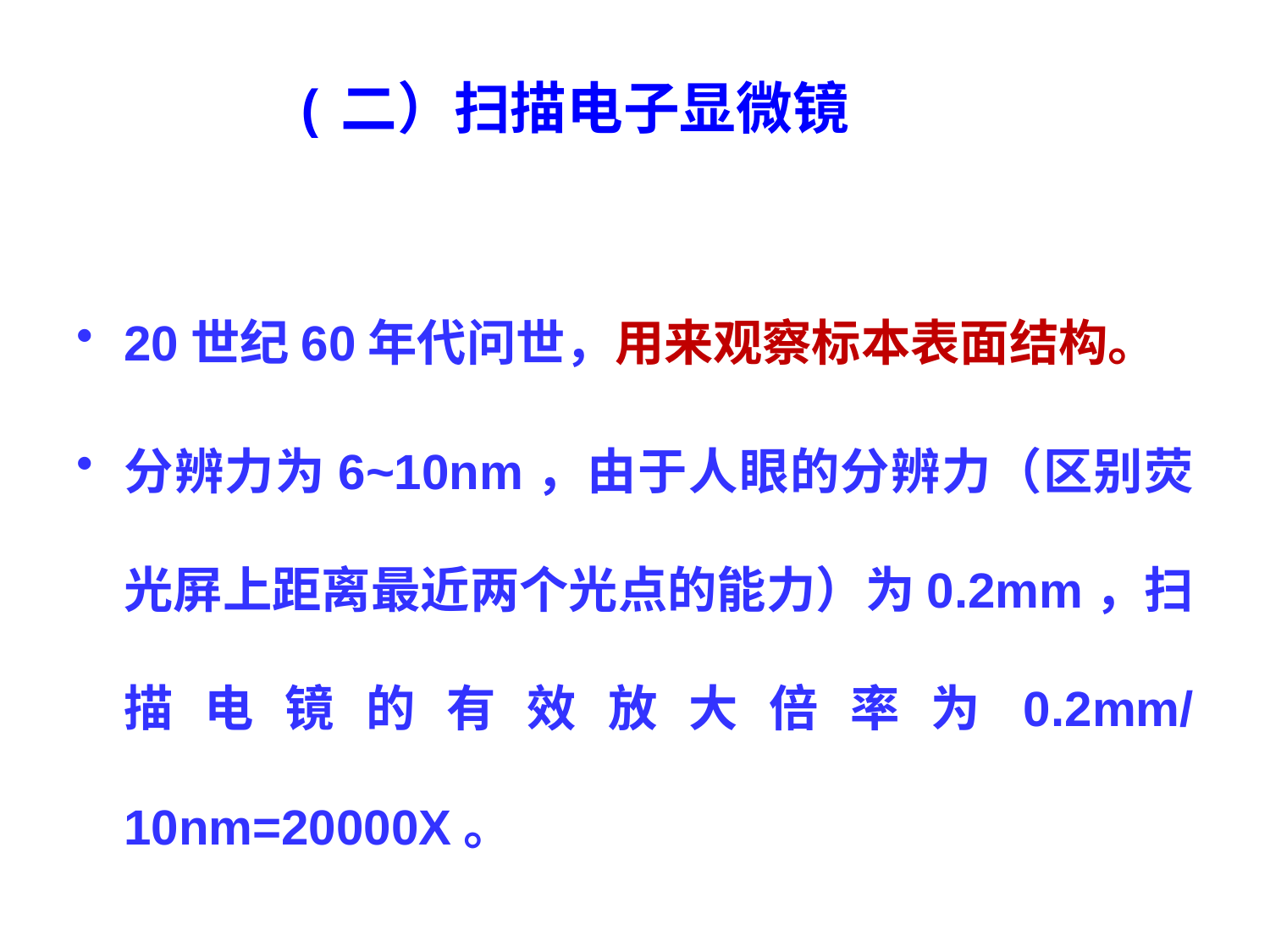

# (二）扫描电子显微镜
20世纪60年代问世，用来观察标本表面结构。
分辨力为6~10nm，由于人眼的分辨力（区别荧光屏上距离最近两个光点的能力）为0.2mm，扫描电镜的有效放大倍率为0.2mm/10nm=20000X。